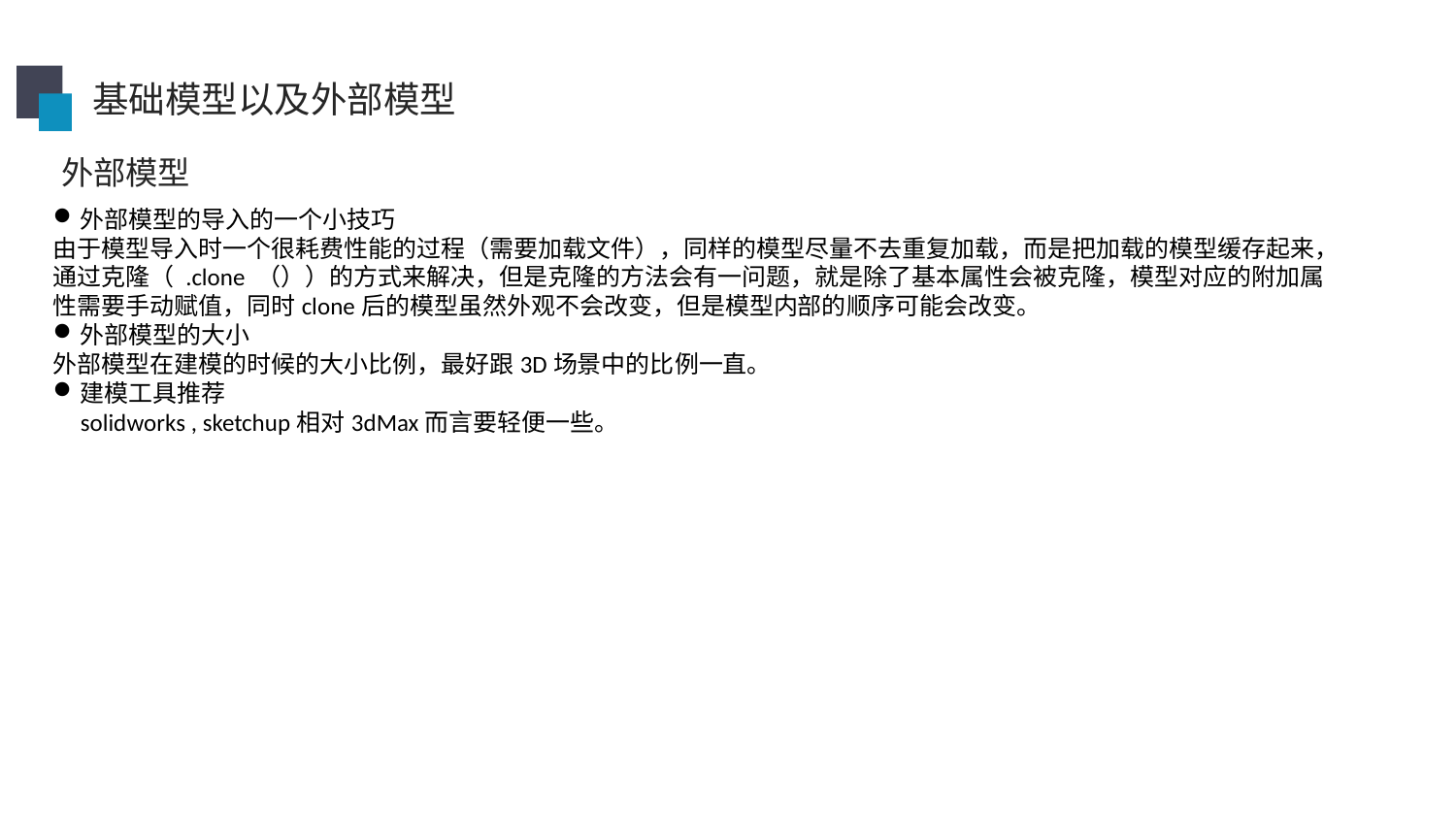

基础模型以及外部模型

外部模型

外部模型的导入的一个小技巧
由于模型导入时一个很耗费性能的过程（需要加载文件），同样的模型尽量不去重复加载，而是把加载的模型缓存起来，通过克隆（ .clone （））的方式来解决，但是克隆的方法会有一问题，就是除了基本属性会被克隆，模型对应的附加属性需要手动赋值，同时clone后的模型虽然外观不会改变，但是模型内部的顺序可能会改变。
外部模型的大小
外部模型在建模的时候的大小比例，最好跟3D场景中的比例一直。
建模工具推荐
solidworks , sketchup相对3dMax而言要轻便一些。